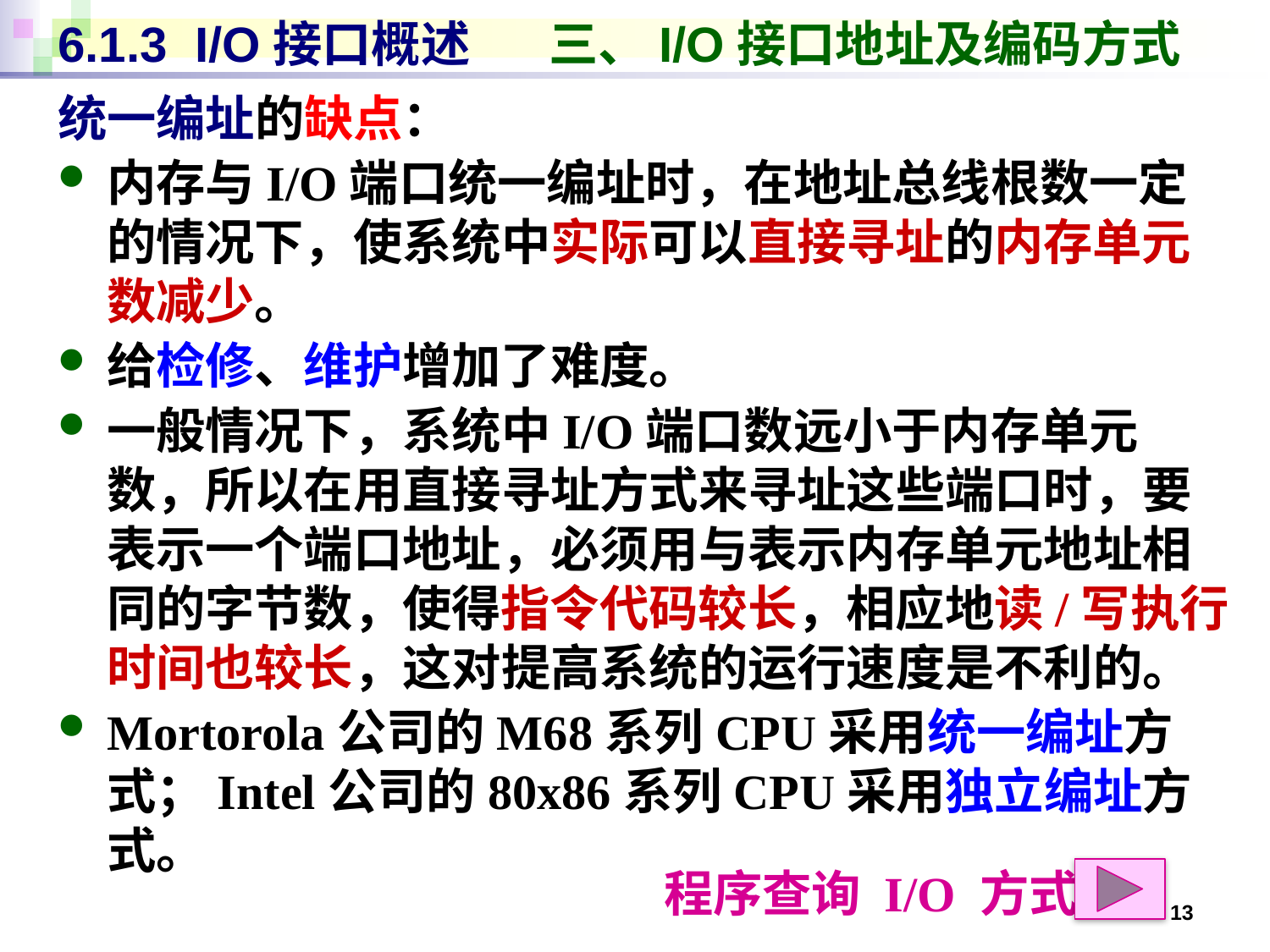

# 6.1.3  I/O接口概述       三、I/O接口地址及编码方式
统一编址的缺点：
内存与I/O端口统一编址时，在地址总线根数一定的情况下，使系统中实际可以直接寻址的内存单元数减少。
给检修、维护增加了难度。
一般情况下，系统中I/O端口数远小于内存单元数，所以在用直接寻址方式来寻址这些端口时，要表示一个端口地址，必须用与表示内存单元地址相同的字节数，使得指令代码较长，相应地读/写执行时间也较长，这对提高系统的运行速度是不利的。
Mortorola公司的M68系列CPU采用统一编址方式；Intel公司的80x86系列CPU采用独立编址方式。
程序查询 I/O 方式

13